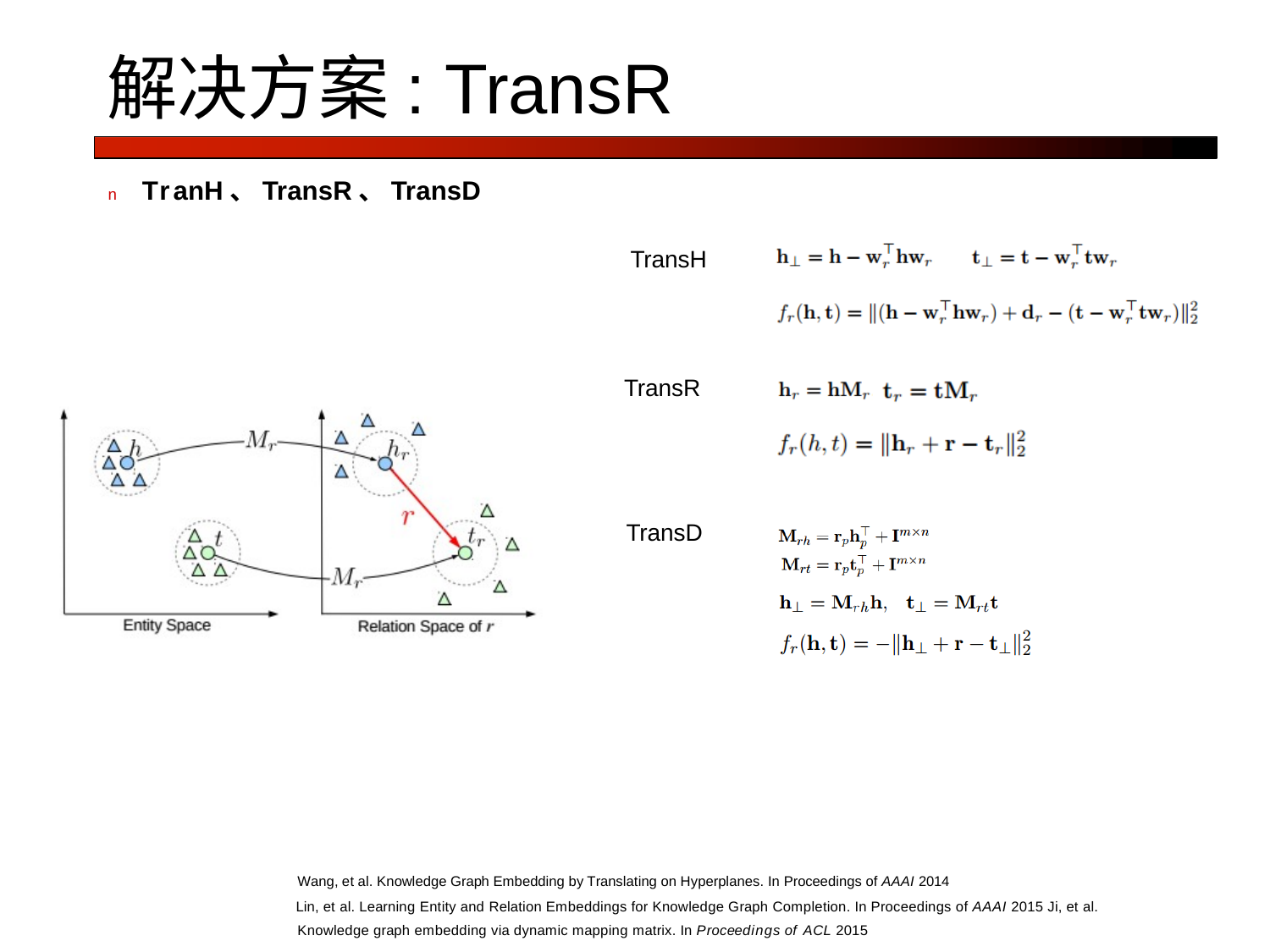

# 解决方案: TransR

n	TranH、TransR、TransD

TransH

TransR

TransD

Wang, et al. Knowledge Graph Embedding by Translating on Hyperplanes. In Proceedings of AAAI 2014
Lin, et al. Learning Entity and Relation Embeddings for Knowledge Graph Completion. In Proceedings of AAAI 2015 Ji, et al. Knowledge graph embedding via dynamic mapping matrix. In Proceedings of ACL 2015